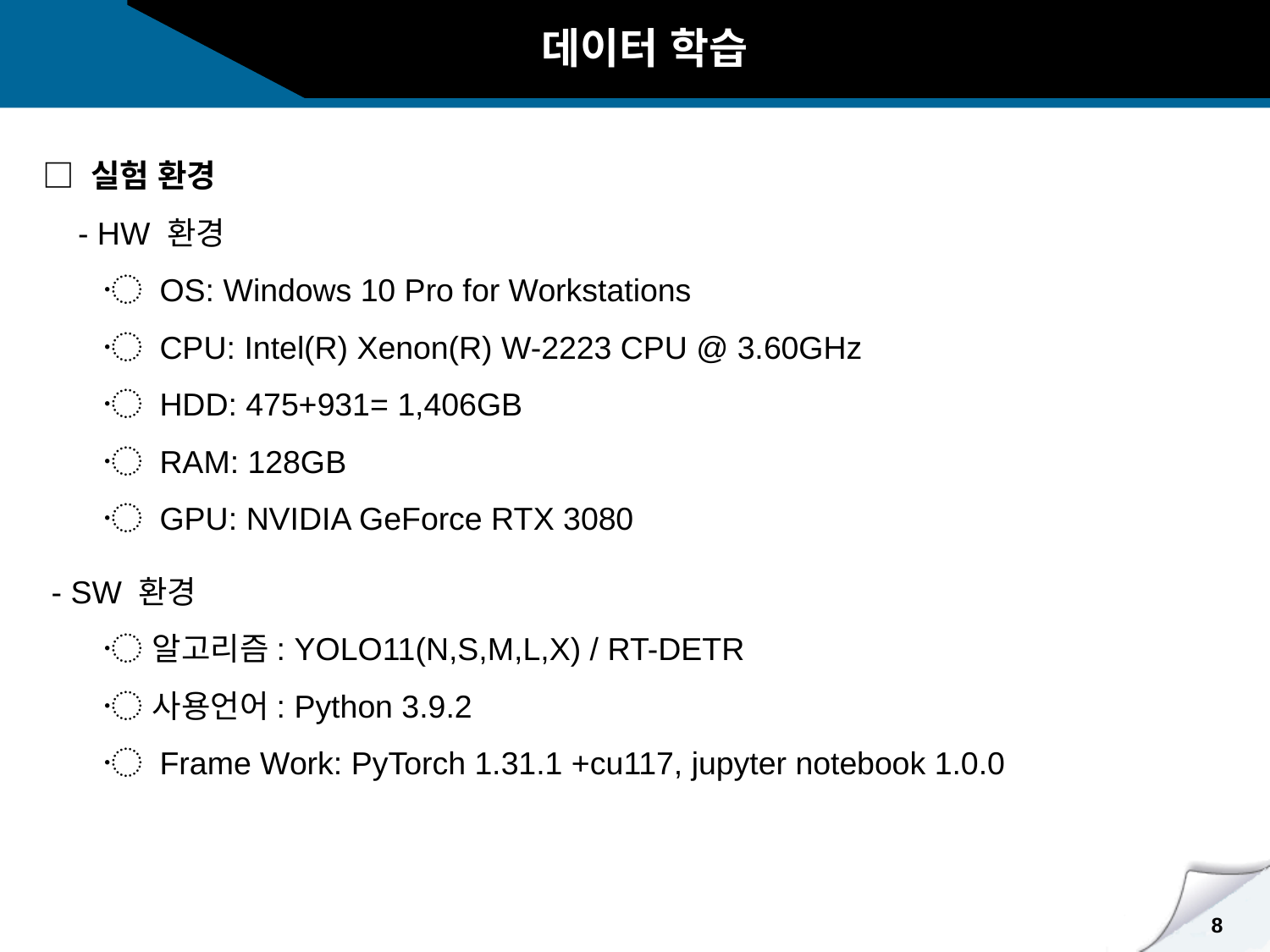

데이터 학습
□ 실험 환경
    - HW 환경
      〮 OS: Windows 10 Pro for Workstations
      〮 CPU: Intel(R) Xenon(R) W-2223 CPU @ 3.60GHz
      〮 HDD: 475+931= 1,406GB
      〮 RAM: 128GB
      〮 GPU: NVIDIA GeForce RTX 3080

 - SW 환경
      〮 알고리즘: YOLO11(N,S,M,L,X) / RT-DETR
      〮 사용언어: Python 3.9.2
      〮 Frame Work: PyTorch 1.31.1 +cu117, jupyter notebook 1.0.0